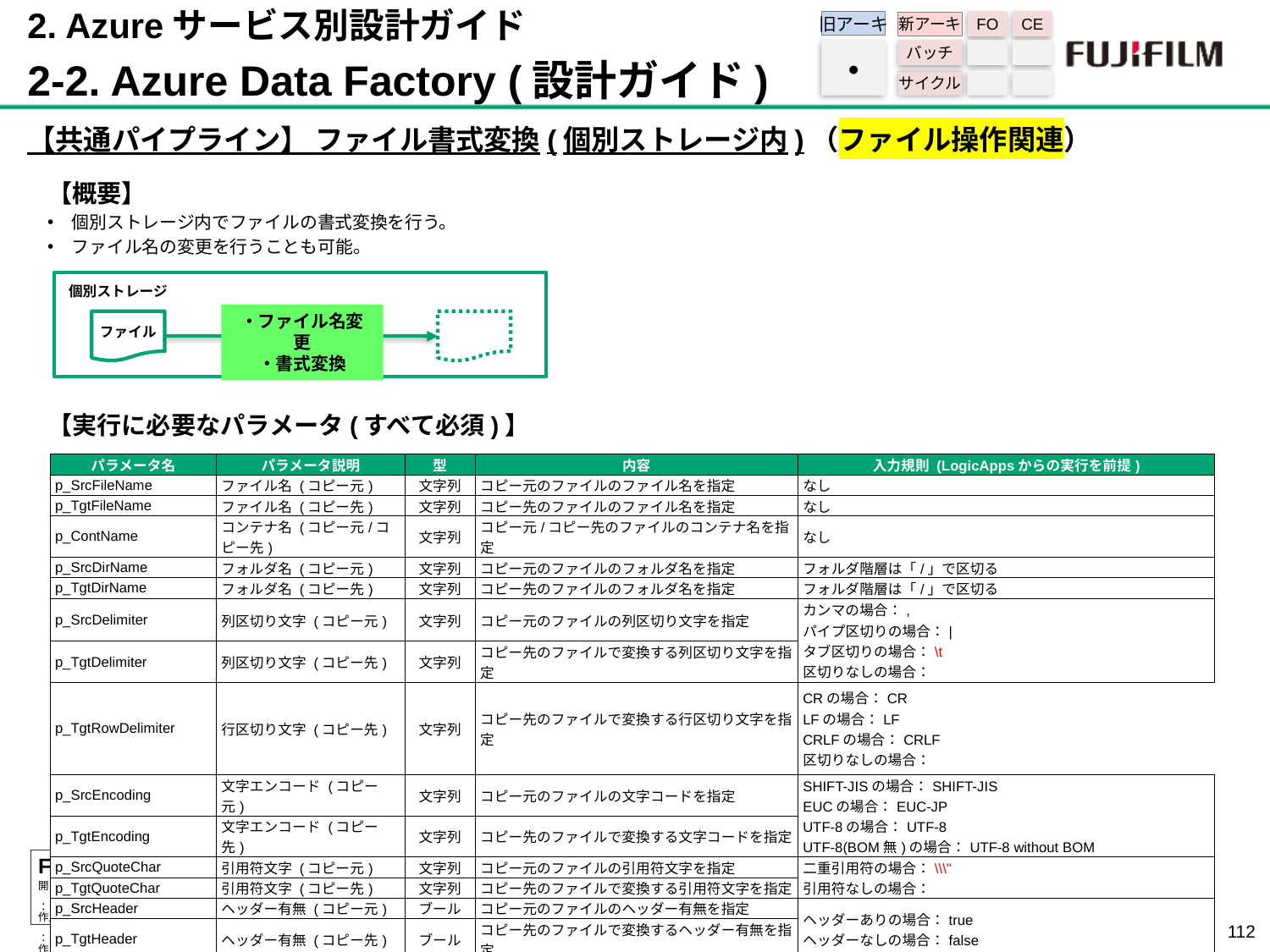

2. Azureサービス別設計ガイド
2-2. Azure Data Factory (設計ガイド)
旧アーキ
FO
CE
新アーキ
バッチ

サイクル

●
【共通パイプライン】 ファイル書式変換(個別ストレージ内)（ファイル操作関連）
【概要】
個別ストレージ内でファイルの書式変換を行う。
ファイル名の変更を行うことも可能。

【実行に必要なパラメータ(すべて必須)】
　個別ストレージ

・ファイル名変更
・書式変換
ファイル

| パラメータ名 | パラメータ説明 | 型 | 内容 | 入力規則 (LogicAppsからの実行を前提) |
| --- | --- | --- | --- | --- |
| p\_SrcFileName | ファイル名 (コピー元) | 文字列 | コピー元のファイルのファイル名を指定 | なし |
| p\_TgtFileName | ファイル名 (コピー先) | 文字列 | コピー先のファイルのファイル名を指定 | なし |
| p\_ContName | コンテナ名 (コピー元/コピー先) | 文字列 | コピー元/コピー先のファイルのコンテナ名を指定 | なし |
| p\_SrcDirName | フォルダ名 (コピー元) | 文字列 | コピー元のファイルのフォルダ名を指定 | フォルダ階層は「/」で区切る |
| p\_TgtDirName | フォルダ名 (コピー先) | 文字列 | コピー先のファイルのフォルダ名を指定 | フォルダ階層は「/」で区切る |
| p\_SrcDelimiter | 列区切り文字 (コピー元) | 文字列 | コピー元のファイルの列区切り文字を指定 | カンマの場合：, パイプ区切りの場合：| タブ区切りの場合：\t 区切りなしの場合： |
| p\_TgtDelimiter | 列区切り文字 (コピー先) | 文字列 | コピー先のファイルで変換する列区切り文字を指定 |  |
| p\_TgtRowDelimiter | 行区切り文字 (コピー先) | 文字列 | コピー先のファイルで変換する行区切り文字を指定 | CRの場合：CR LFの場合：LF CRLFの場合：CRLF 区切りなしの場合： |
| p\_SrcEncoding | 文字エンコード (コピー元) | 文字列 | コピー元のファイルの文字コードを指定 | SHIFT-JISの場合：SHIFT-JIS EUCの場合：EUC-JP UTF-8の場合：UTF-8 UTF-8(BOM無)の場合：UTF-8 without BOM |
| p\_TgtEncoding | 文字エンコード (コピー先) | 文字列 | コピー先のファイルで変換する文字コードを指定 |  |
| p\_SrcQuoteChar | 引用符文字 (コピー元) | 文字列 | コピー元のファイルの引用符文字を指定 | 二重引用符の場合：\\\" 引用符なしの場合： |
| p\_TgtQuoteChar | 引用符文字 (コピー先) | 文字列 | コピー先のファイルで変換する引用符文字を指定 |  |
| p\_SrcHeader | ヘッダー有無 (コピー元) | ブール | コピー元のファイルのヘッダー有無を指定 | ヘッダーありの場合：true ヘッダーなしの場合：false |
| p\_TgtHeader | ヘッダー有無 (コピー先) | ブール | コピー先のファイルで変換するヘッダー有無を指定 |  |
| callbackUrl | callbackUrl | 文字列 | ワークフローへ戻り値を返すために使用 | 以下値を設定する <callbackUrlParameter> |
112